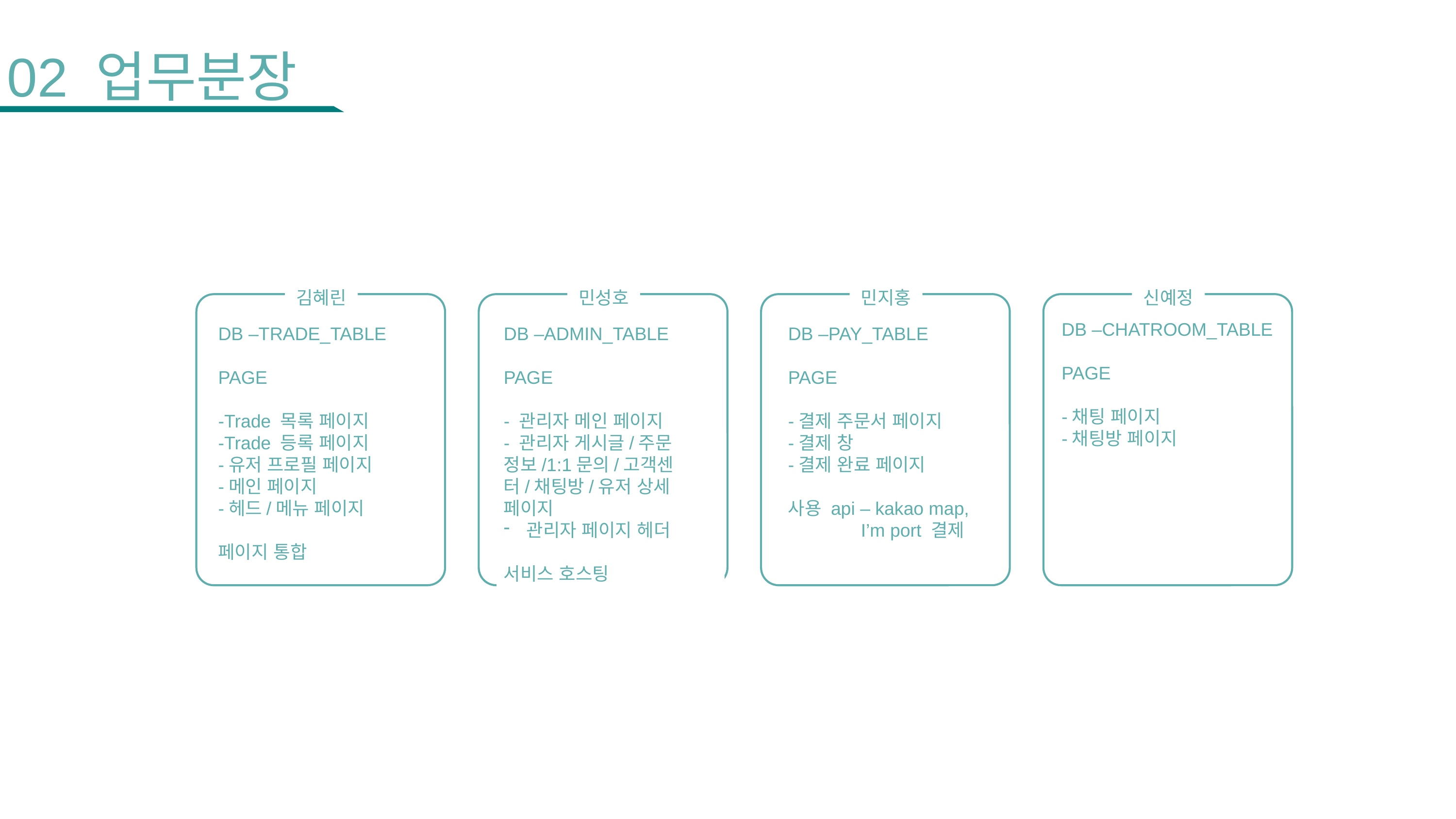

02 업무분장

민성호

민지홍

신예정

김혜린

DB –CHATROOM_TABLE

PAGE

-채팅 페이지
-채팅방 페이지

DB –TRADE_TABLE

PAGE

-Trade 목록 페이지
-Trade 등록 페이지
-유저 프로필 페이지
-메인 페이지
-헤드/메뉴 페이지

페이지 통합
DB –ADMIN_TABLE

PAGE

- 관리자 메인 페이지
- 관리자 게시글/주문    정보/1:1문의/고객센터/채팅방/유저 상세 페이지
관리자 페이지 헤더

서비스 호스팅
DB –PAY_TABLE

PAGE

-결제 주문서 페이지
-결제 창
-결제 완료 페이지

사용 api – kakao map, 	I’m port 결제